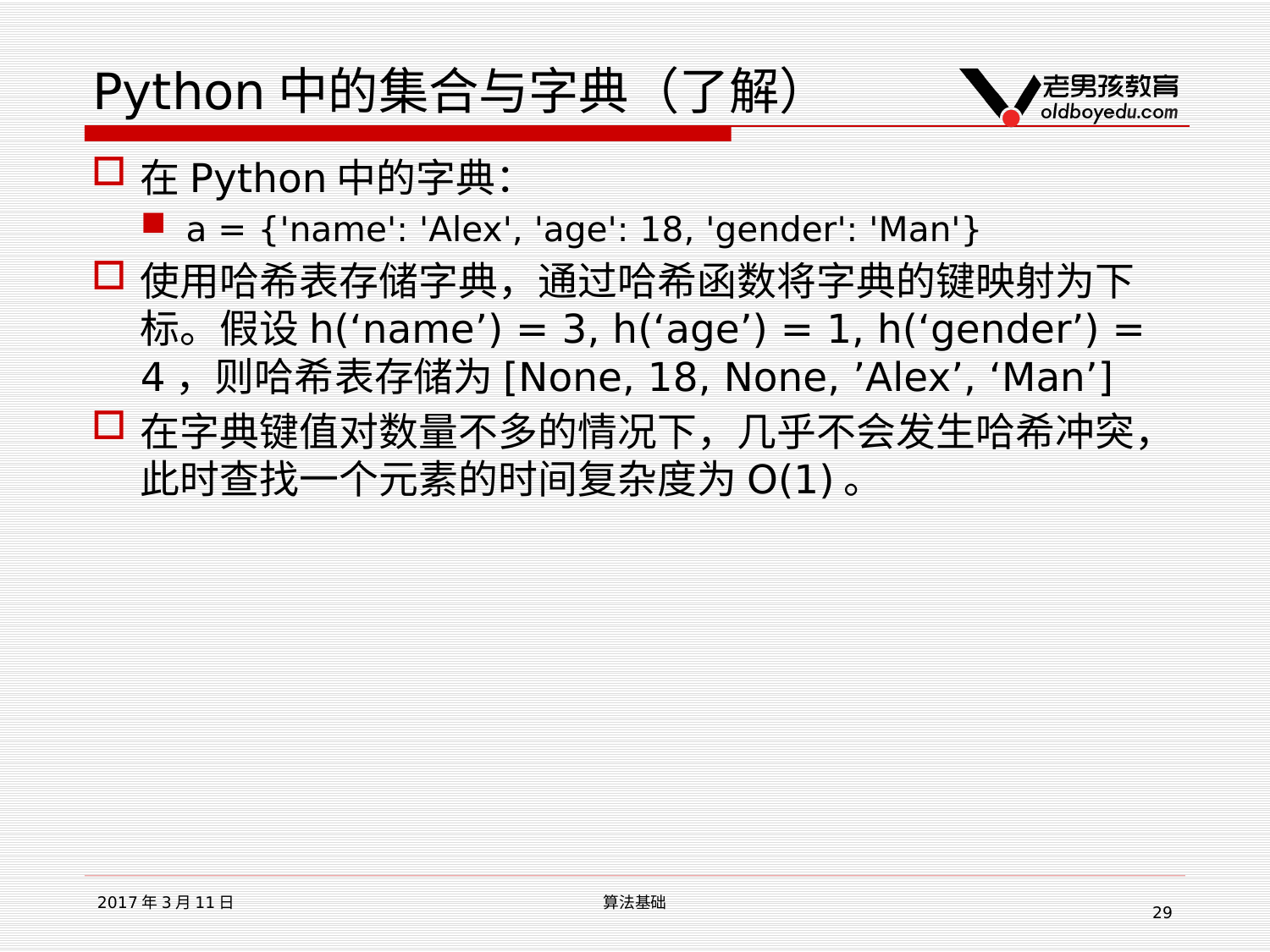

# Python中的集合与字典（了解）
在Python中的字典：
a = {'name': 'Alex', 'age': 18, 'gender': 'Man'}
使用哈希表存储字典，通过哈希函数将字典的键映射为下标。假设h(‘name’) = 3, h(‘age’) = 1, h(‘gender’) = 4，则哈希表存储为[None, 18, None, ’Alex’, ‘Man’]
在字典键值对数量不多的情况下，几乎不会发生哈希冲突，此时查找一个元素的时间复杂度为O(1)。
2017年3月11日
算法基础
29